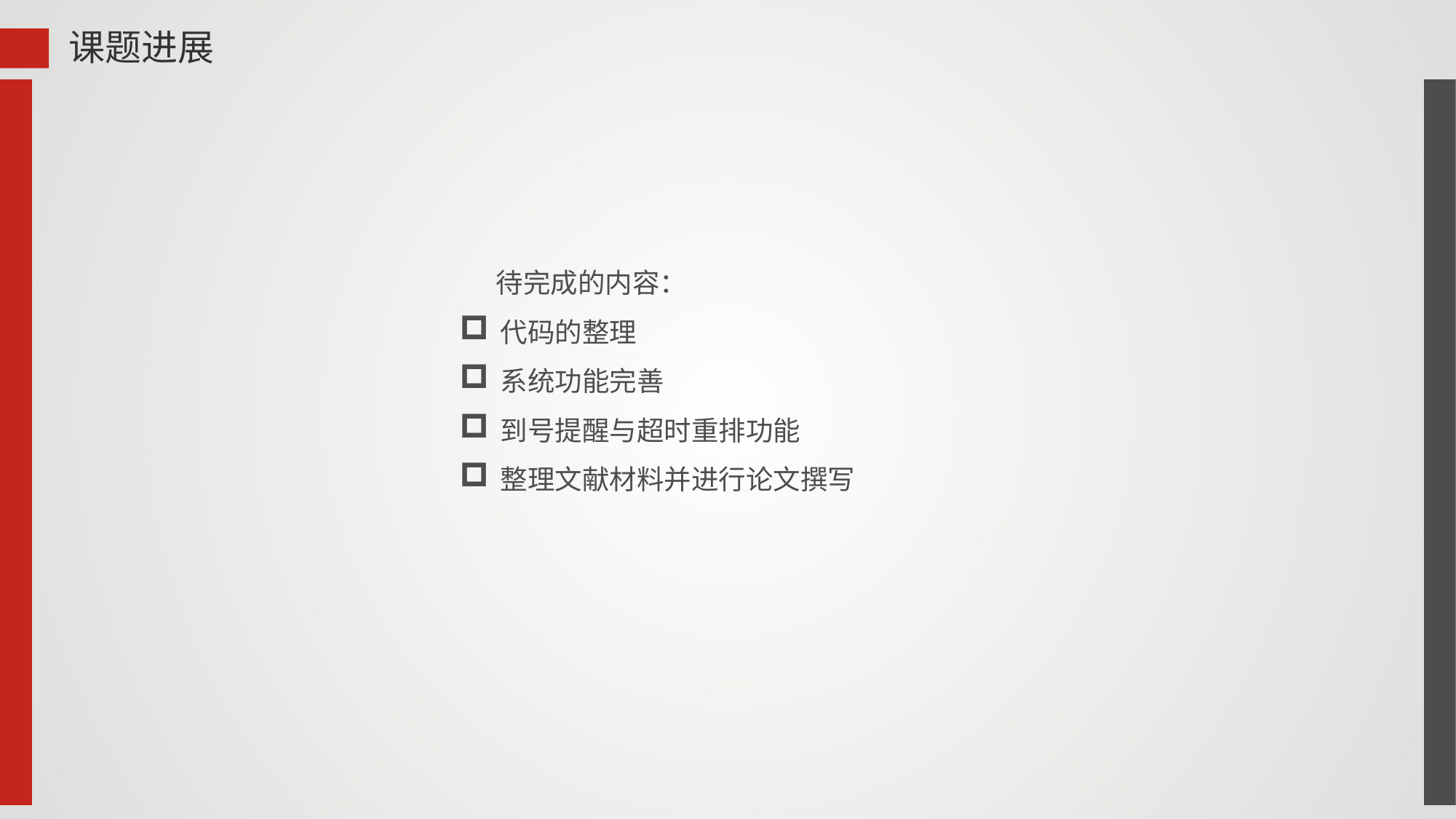

课题进展

待完成的内容：
代码的整理
系统功能完善
到号提醒与超时重排功能
整理文献材料并进行论文撰写